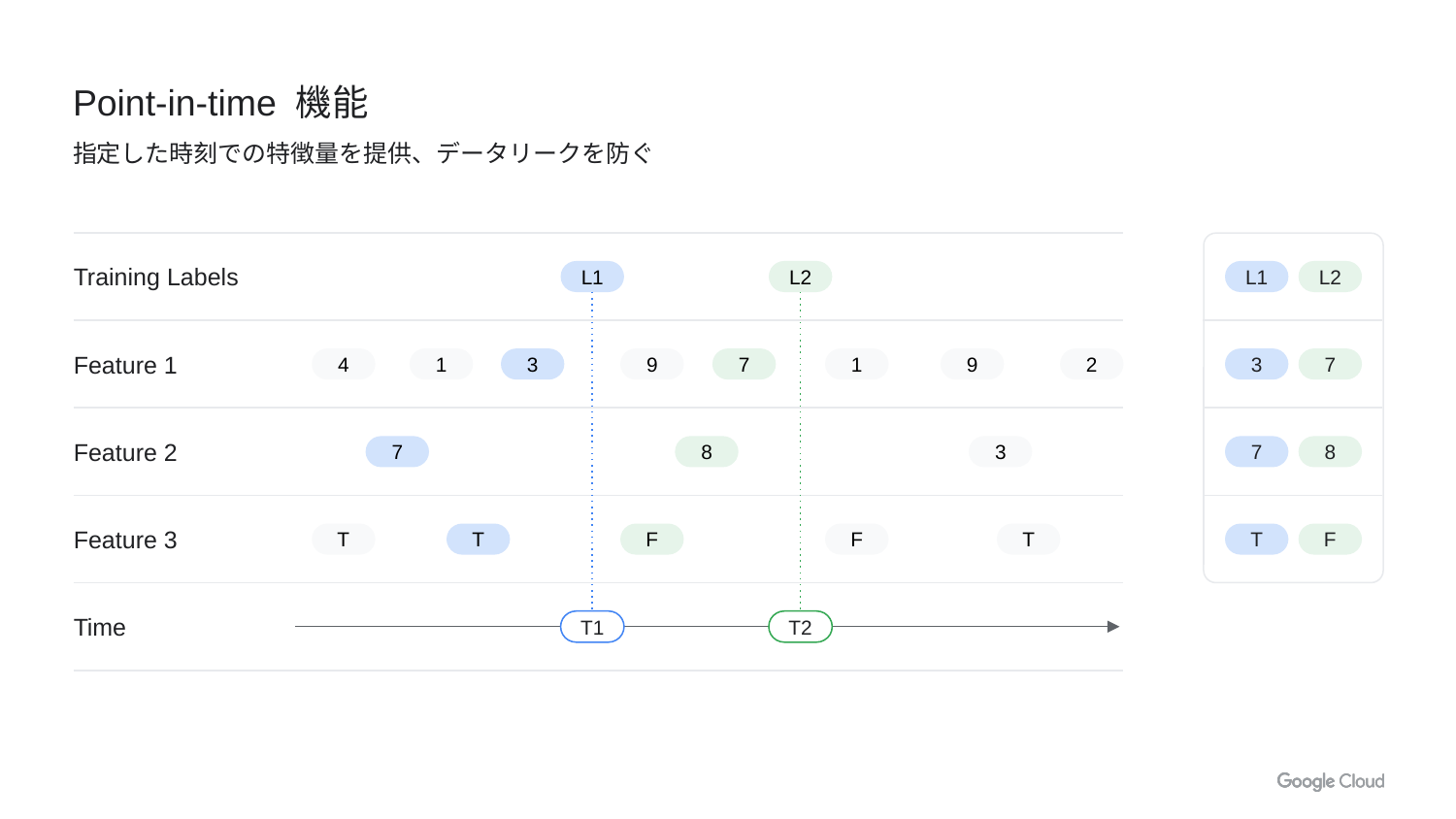

# Point-in-time 機能
指定した時刻での特徴量を提供、データリークを防ぐ

Training Labels
L1
L2
L1
L2
3
7
7
8
T
F
Feature 1
4
1
3
9
7
1
9
2
Feature 2
7
8
3
Feature 3
T
T
F
F
T
Time
T1
T2